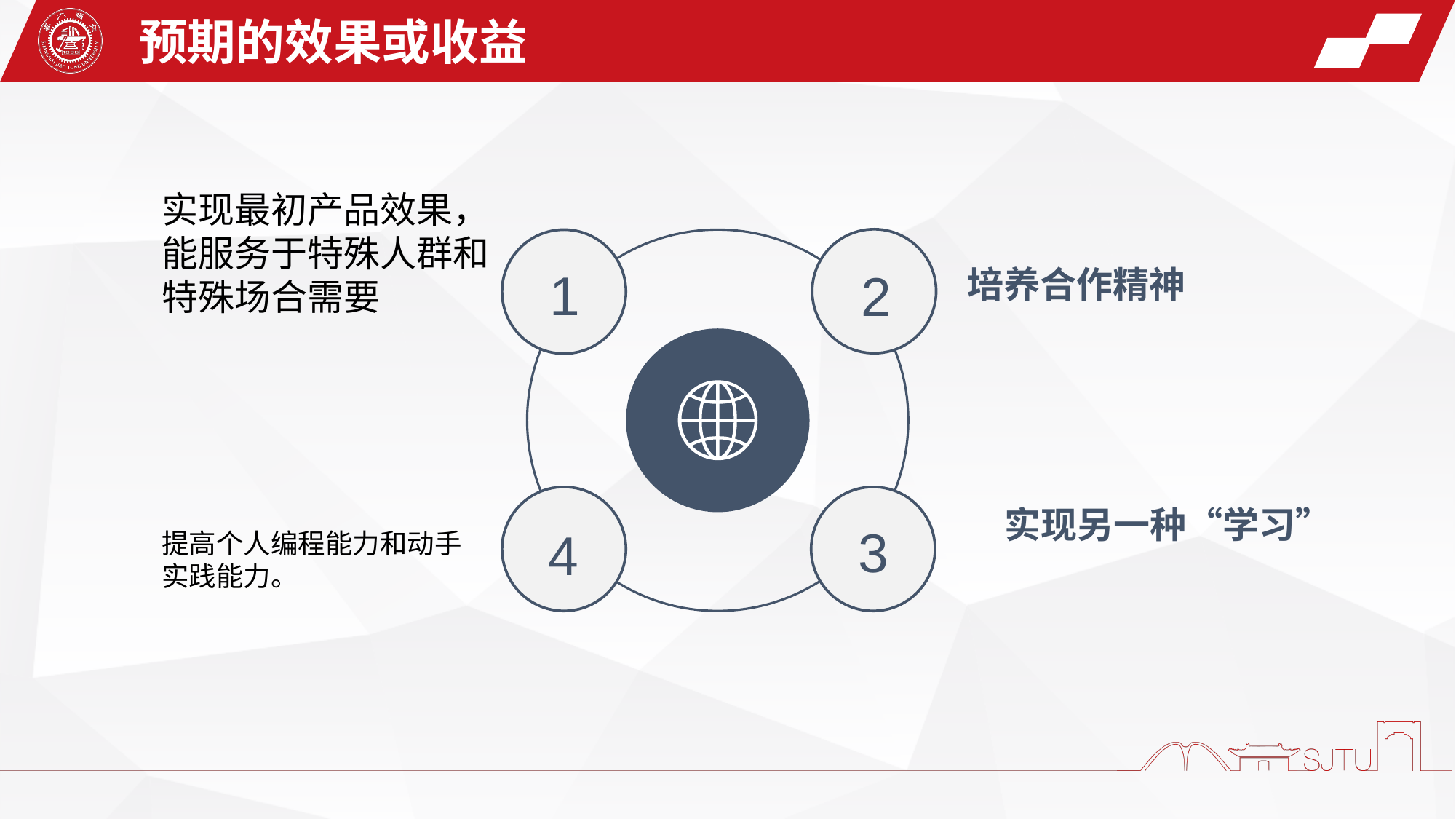

预期的效果或收益
实现最初产品效果，
能服务于特殊人群和
特殊场合需要

1
2

3
4
培养合作精神
实现另一种“学习”
提高个人编程能力和动手
实践能力。